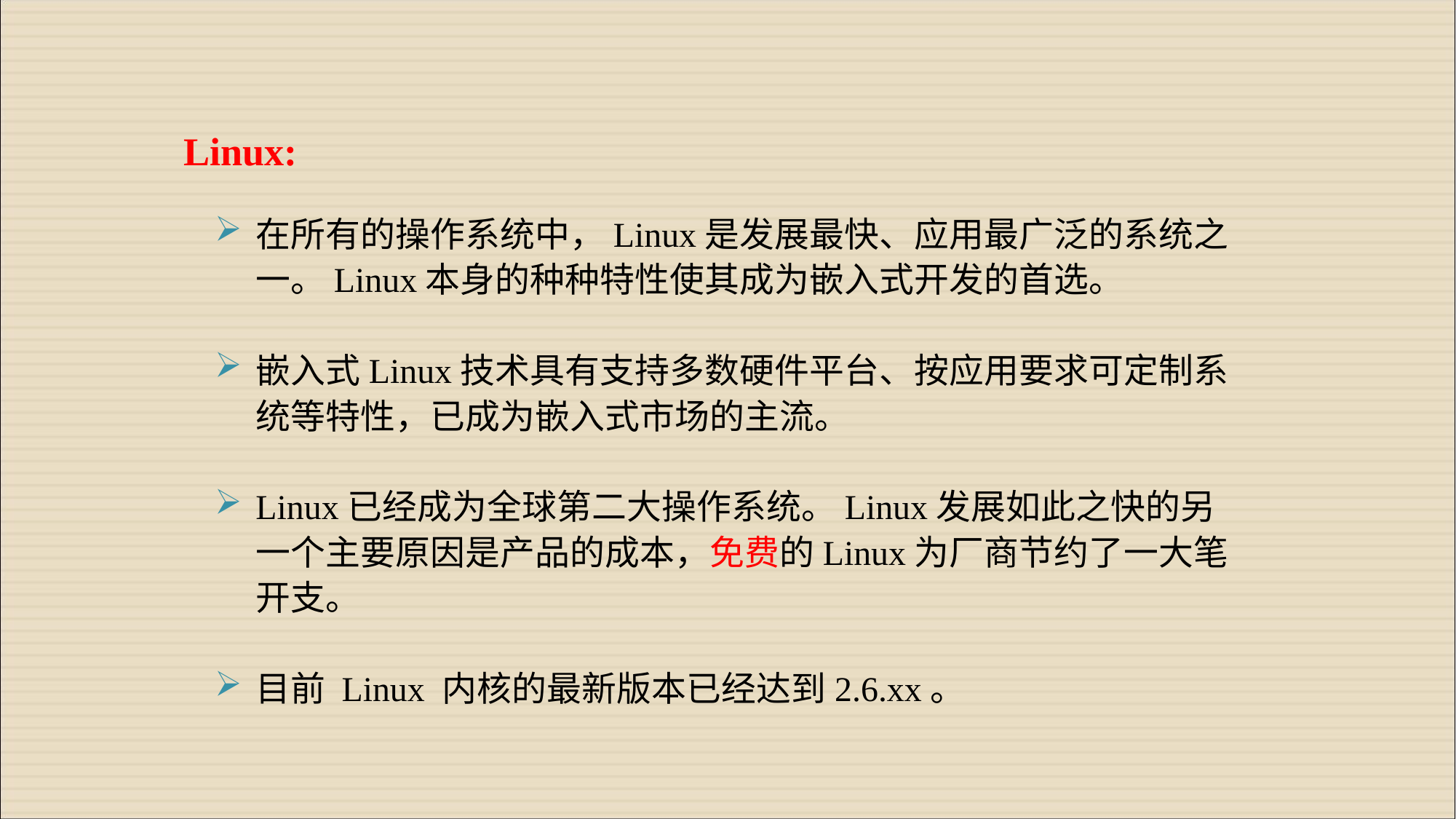

Linux:
在所有的操作系统中，Linux是发展最快、应用最广泛的系统之一。Linux本身的种种特性使其成为嵌入式开发的首选。

嵌入式Linux技术具有支持多数硬件平台、按应用要求可定制系统等特性，已成为嵌入式市场的主流。

Linux已经成为全球第二大操作系统。Linux发展如此之快的另一个主要原因是产品的成本，免费的Linux为厂商节约了一大笔开支。

目前 Linux 内核的最新版本已经达到2.6.xx。